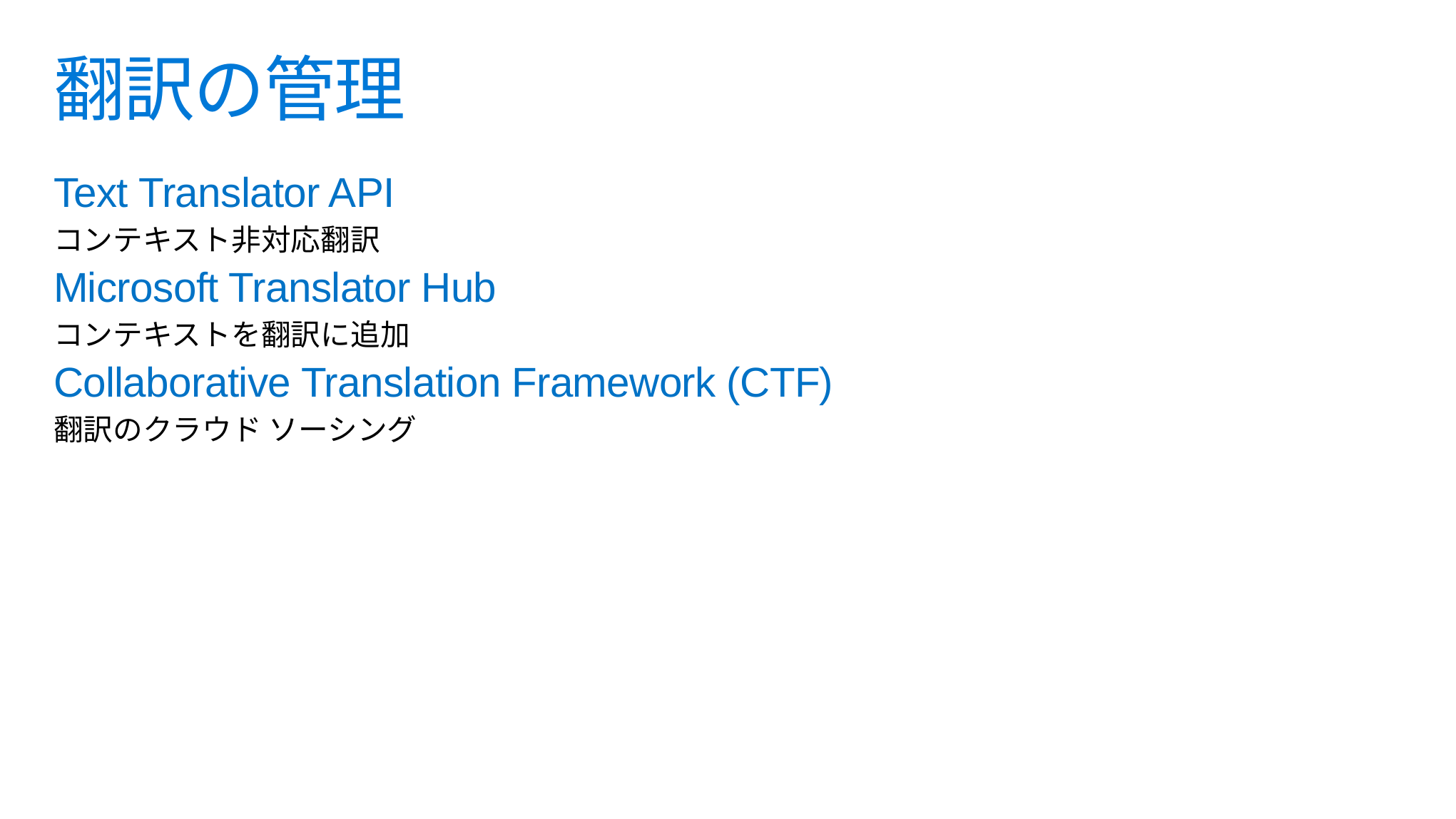

# 翻訳の管理
Text Translator API
コンテキスト非対応翻訳
Microsoft Translator Hub
コンテキストを翻訳に追加
Collaborative Translation Framework (CTF)
翻訳のクラウド ソーシング